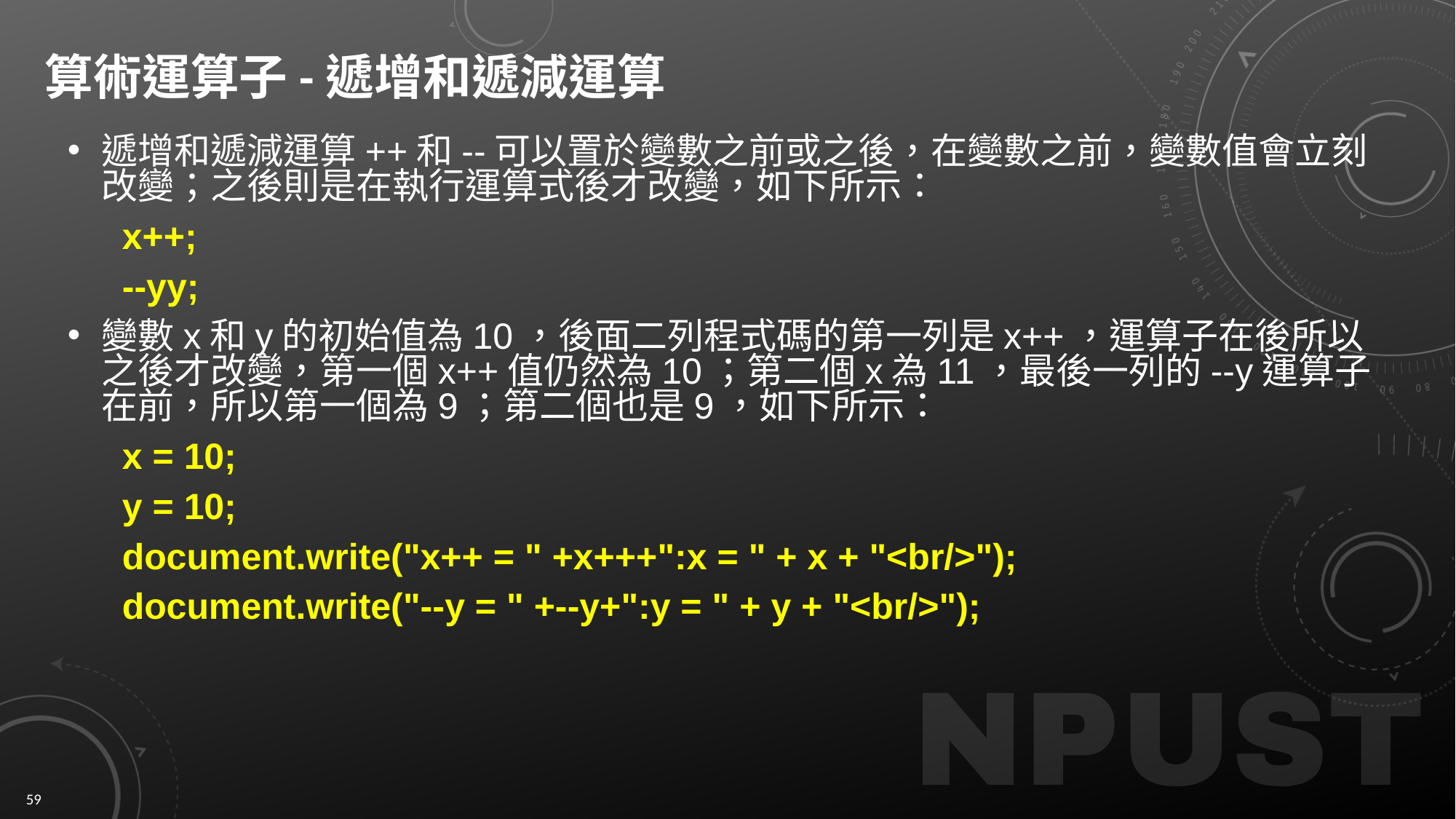

# 算術運算子-遞增和遞減運算
遞增和遞減運算++和--可以置於變數之前或之後，在變數之前，變數值會立刻改變；之後則是在執行運算式後才改變，如下所示：
x++;
--yy;
變數x和y的初始值為10，後面二列程式碼的第一列是x++，運算子在後所以之後才改變，第一個x++值仍然為10；第二個x為11，最後一列的--y運算子在前，所以第一個為9；第二個也是9，如下所示：
x = 10;
y = 10;
document.write("x++ = " +x+++":x = " + x + "<br/>");
document.write("--y = " +--y+":y = " + y + "<br/>");